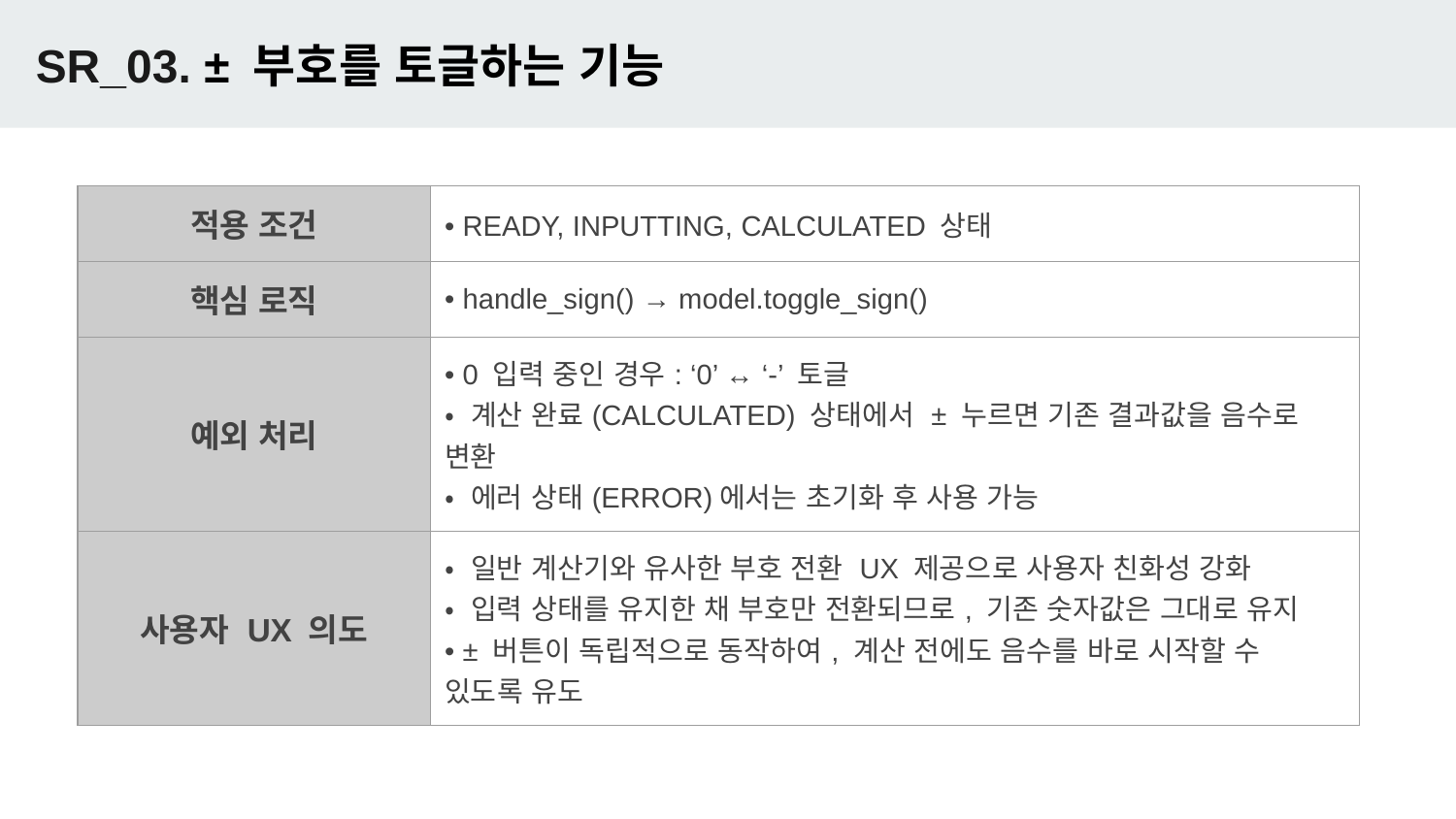

# SR_03. ± 부호를 토글하는 기능
| 적용 조건 | • READY, INPUTTING, CALCULATED 상태 |
| --- | --- |
| 핵심 로직 | • handle\_sign() → model.toggle\_sign() |
| 예외 처리 | • 0 입력 중인 경우: ‘0’ ↔ ‘-’ 토글 • 계산 완료(CALCULATED) 상태에서 ± 누르면 기존 결과값을 음수로 변환 • 에러 상태(ERROR)에서는 초기화 후 사용 가능 |
| 사용자 UX 의도 | • 일반 계산기와 유사한 부호 전환 UX 제공으로 사용자 친화성 강화 • 입력 상태를 유지한 채 부호만 전환되므로, 기존 숫자값은 그대로 유지 • ± 버튼이 독립적으로 동작하여, 계산 전에도 음수를 바로 시작할 수 있도록 유도 |